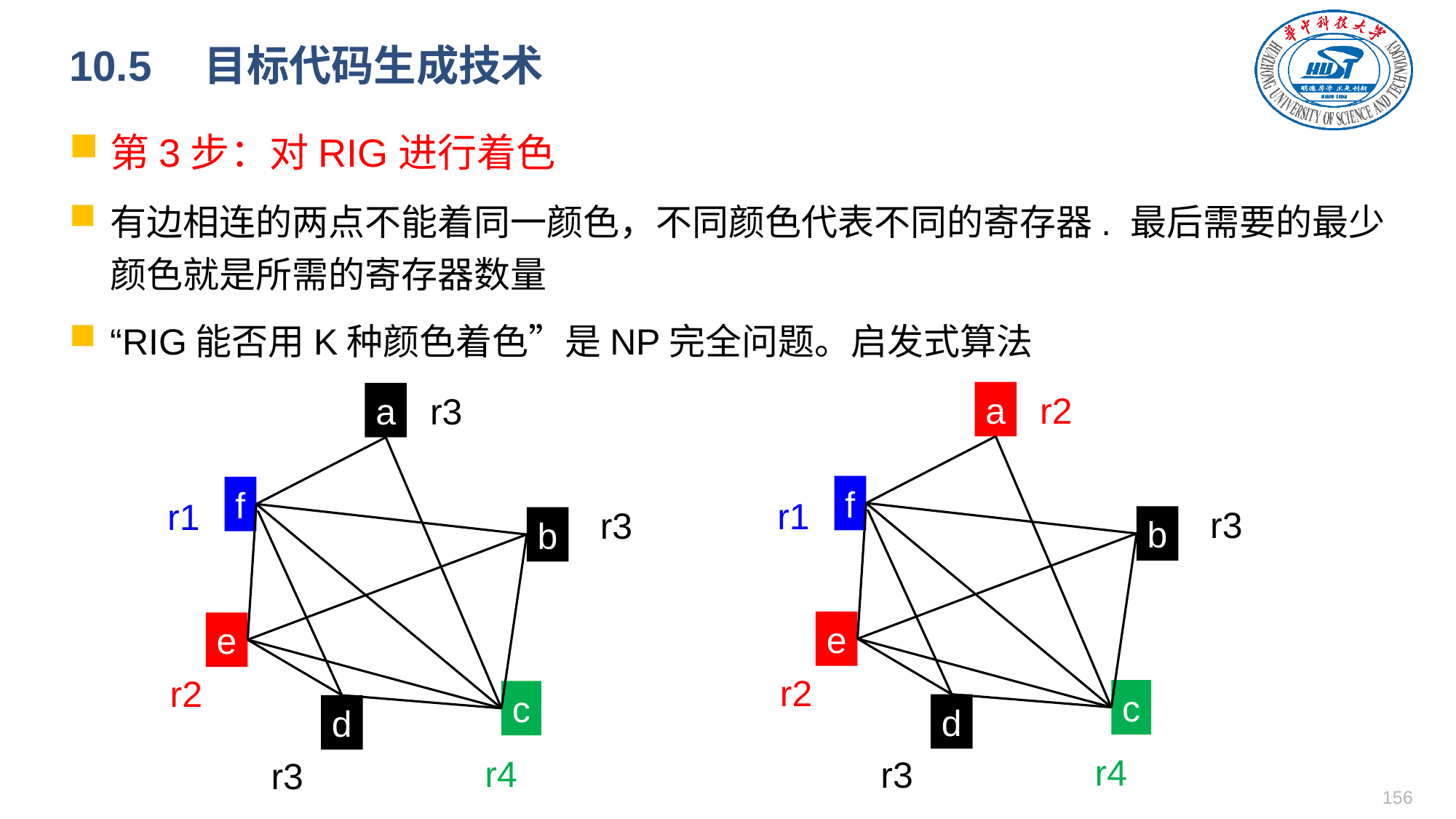

# 10.5　目标代码生成技术
第3步：对RIG进行着色
有边相连的两点不能着同一颜色，不同颜色代表不同的寄存器. 最后需要的最少颜色就是所需的寄存器数量
“RIG能否用K种颜色着色”是NP完全问题。启发式算法
a
r2
f
r1
r3
b
e
r2
c
d
r4
r3
a
r3
f
r1
r3
b
e
r2
c
d
r4
r3
156